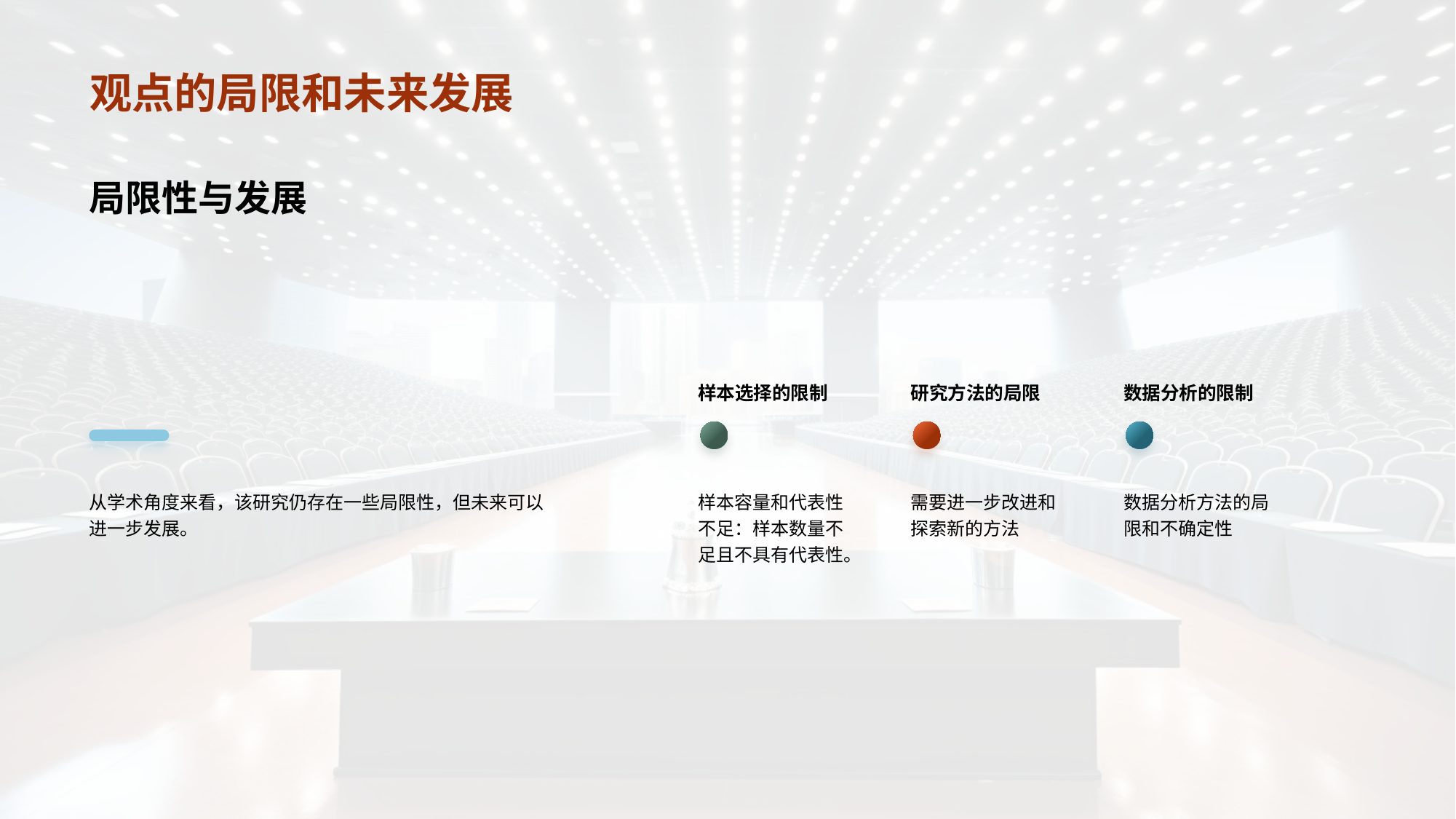

# 观点的局限和未来发展
局限性与发展
样本选择的限制
研究方法的局限
数据分析的限制

从学术角度来看，该研究仍存在一些局限性，但未来可以进一步发展。
样本容量和代表性不足：样本数量不足且不具有代表性。
需要进一步改进和探索新的方法
数据分析方法的局限和不确定性